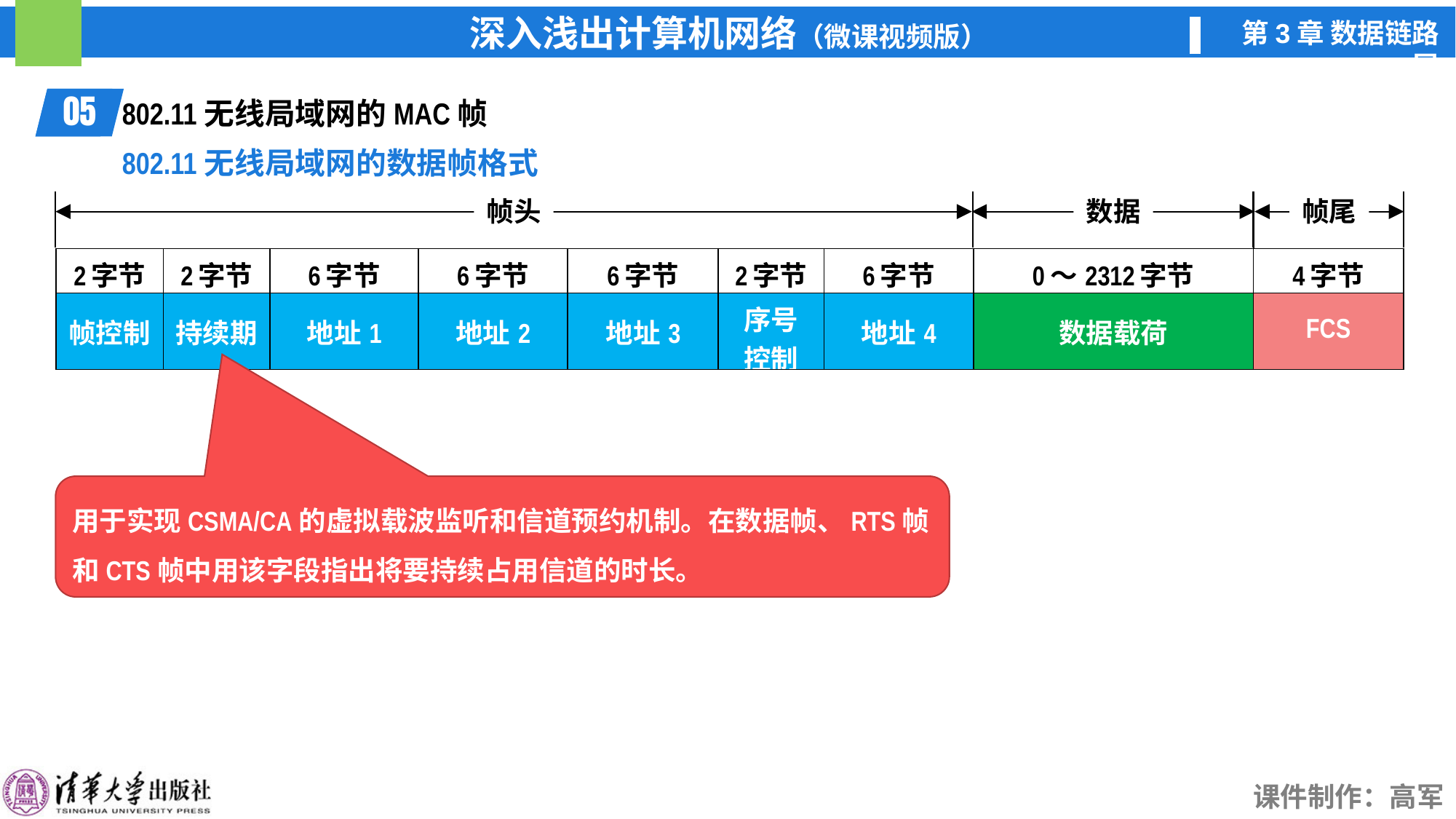

01
802.11无线局域网的MAC帧
05
802.11无线局域网的数据帧格式
帧头
数据
帧尾
| 2字节 | 2字节 | 6字节 | 6字节 | 6字节 | 2字节 | 6字节 | 0～2312字节 | 4字节 |
| --- | --- | --- | --- | --- | --- | --- | --- | --- |
| 帧控制 | 持续期 | 地址1 | 地址2 | 地址3 | 序号 控制 | 地址4 | 数据载荷 | FCS |
用于实现CSMA/CA的虚拟载波监听和信道预约机制。在数据帧、RTS帧和CTS帧中用该字段指出将要持续占用信道的时长。